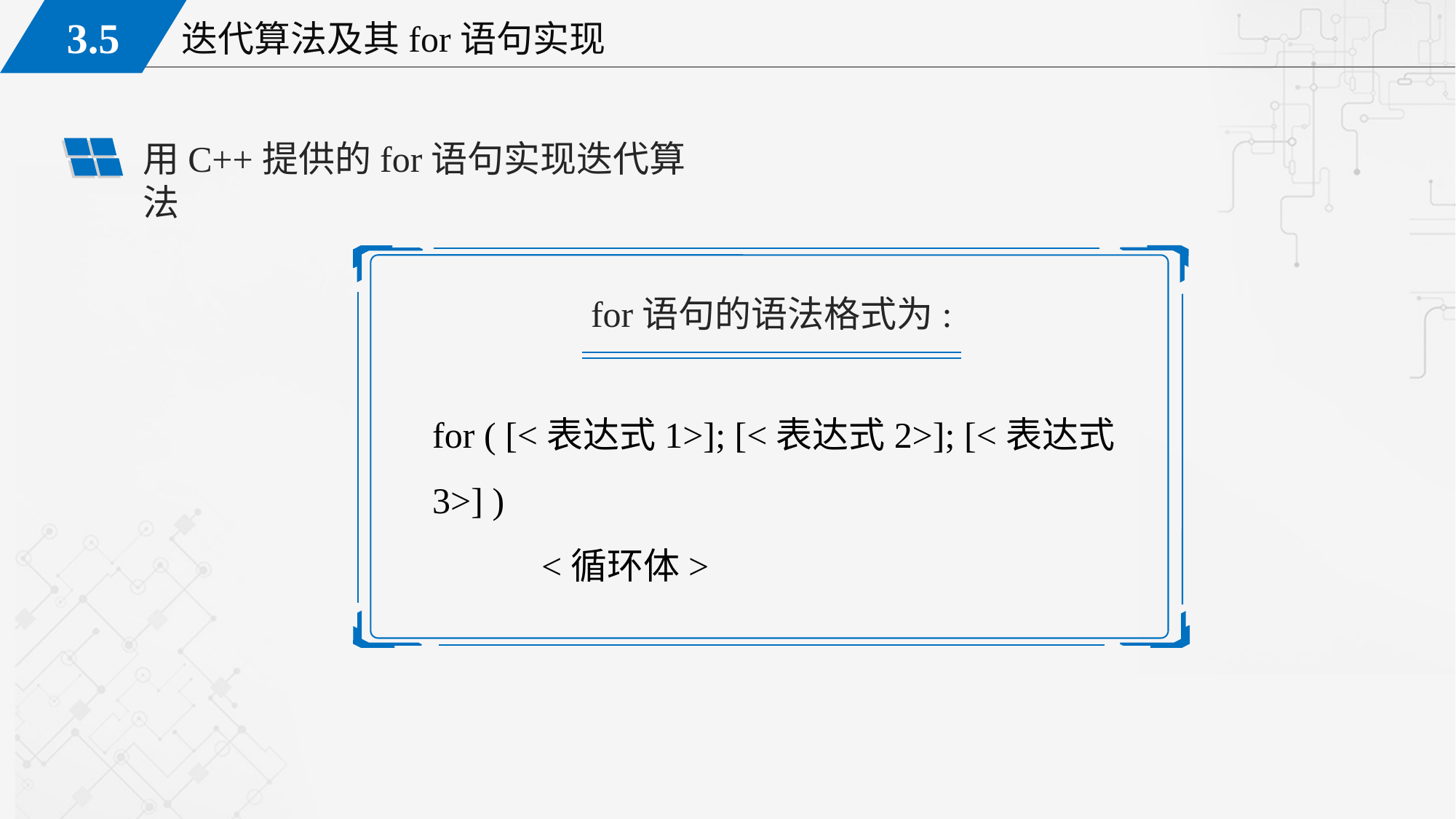

用C++提供的for语句实现迭代算法

for语句的语法格式为:
for ( [<表达式1>]; [<表达式2>]; [<表达式3>] )
	<循环体>